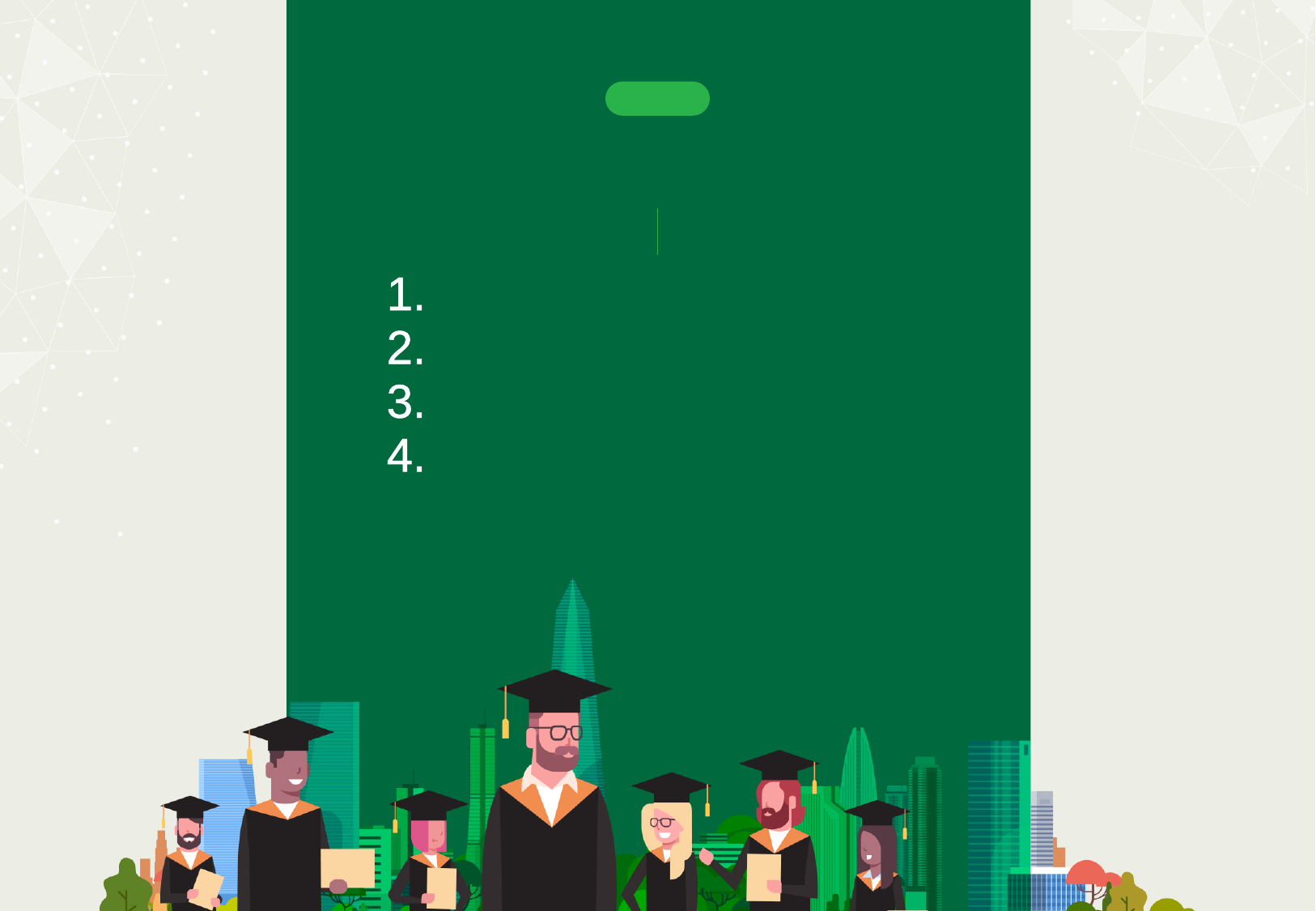

CHAPTER
II. 주요현황
조직현황
인원현황
학위과정 운영
시설현황